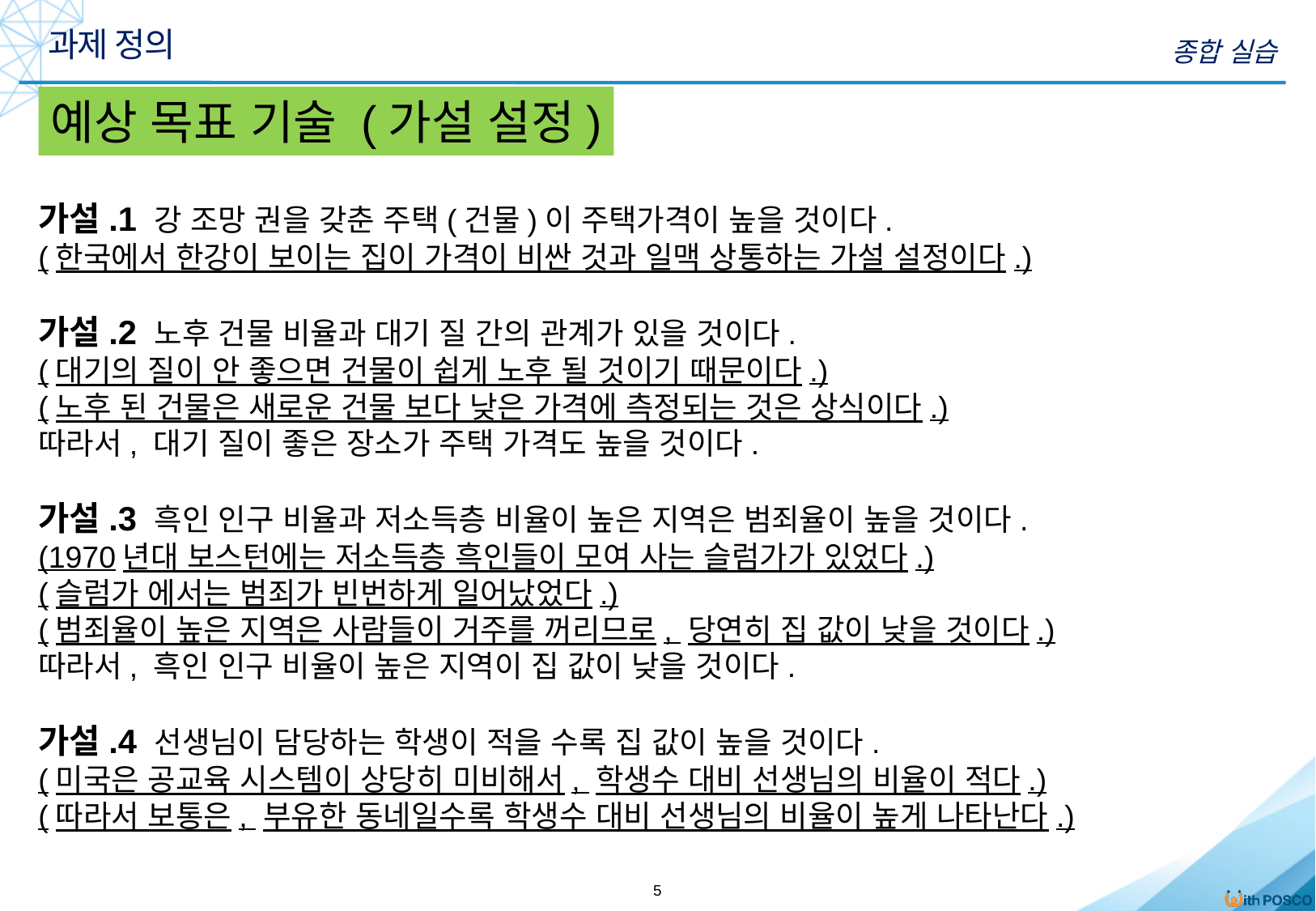

과제 정의
종합 실습
예상 목표 기술 (가설 설정)
가설.1 강 조망 권을 갖춘 주택(건물)이 주택가격이 높을 것이다.
(한국에서 한강이 보이는 집이 가격이 비싼 것과 일맥 상통하는 가설 설정이다.)

가설.2 노후 건물 비율과 대기 질 간의 관계가 있을 것이다.
(대기의 질이 안 좋으면 건물이 쉽게 노후 될 것이기 때문이다.)
(노후 된 건물은 새로운 건물 보다 낮은 가격에 측정되는 것은 상식이다.)
따라서, 대기 질이 좋은 장소가 주택 가격도 높을 것이다.

가설.3 흑인 인구 비율과 저소득층 비율이 높은 지역은 범죄율이 높을 것이다.
(1970년대 보스턴에는 저소득층 흑인들이 모여 사는 슬럼가가 있었다.)
(슬럼가 에서는 범죄가 빈번하게 일어났었다.)
(범죄율이 높은 지역은 사람들이 거주를 꺼리므로, 당연히 집 값이 낮을 것이다.)
따라서, 흑인 인구 비율이 높은 지역이 집 값이 낮을 것이다.

가설.4 선생님이 담당하는 학생이 적을 수록 집 값이 높을 것이다.
(미국은 공교육 시스템이 상당히 미비해서, 학생수 대비 선생님의 비율이 적다.)
(따라서 보통은, 부유한 동네일수록 학생수 대비 선생님의 비율이 높게 나타난다.)